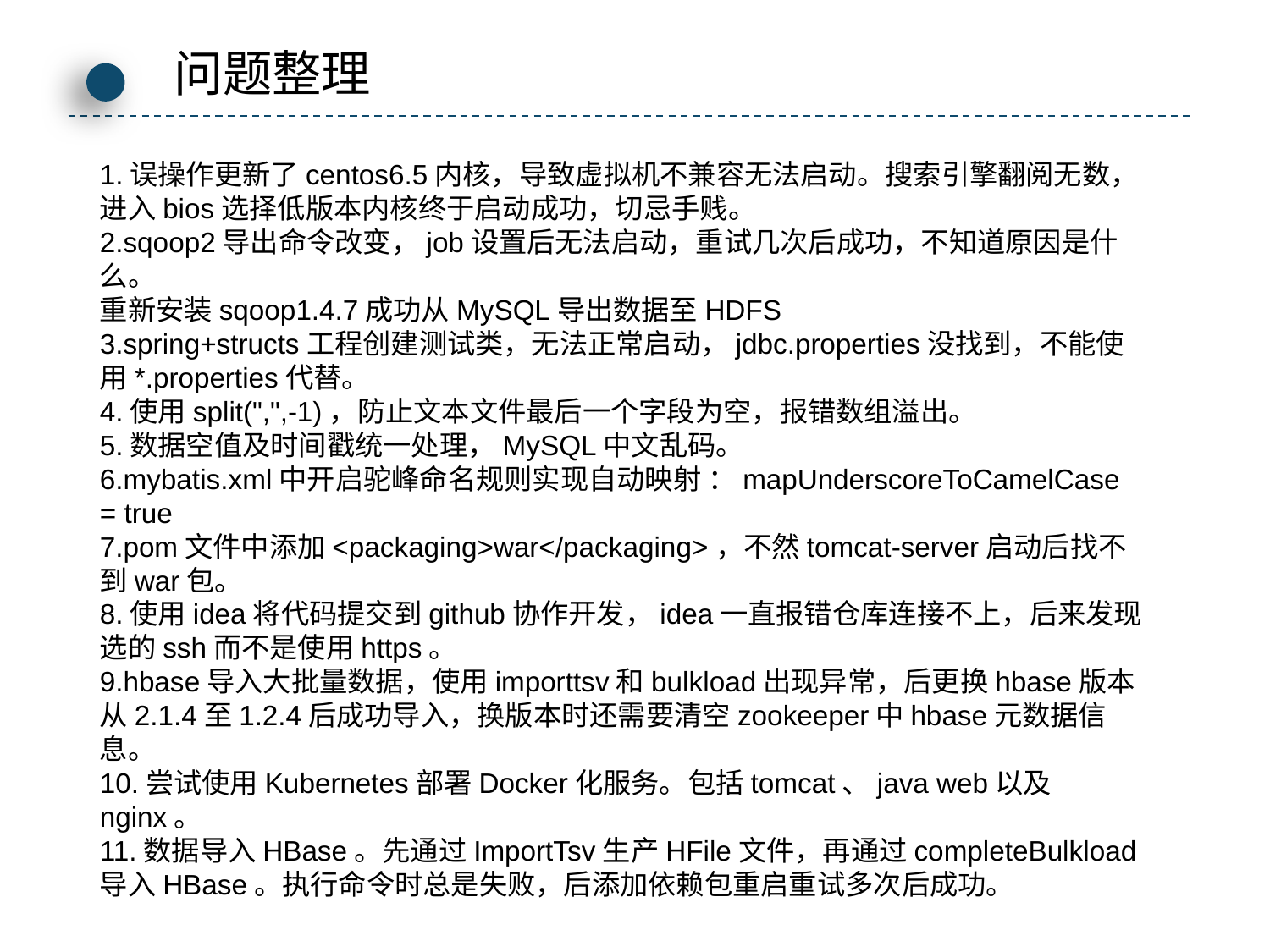

问题整理

1.误操作更新了centos6.5内核，导致虚拟机不兼容无法启动。搜索引擎翻阅无数，进入bios选择低版本内核终于启动成功，切忌手贱。
2.sqoop2导出命令改变，job设置后无法启动，重试几次后成功，不知道原因是什么。
重新安装sqoop1.4.7成功从MySQL导出数据至HDFS
3.spring+structs工程创建测试类，无法正常启动，jdbc.properties没找到，不能使用*.properties代替。
4.使用split(",",-1)，防止文本文件最后一个字段为空，报错数组溢出。
5.数据空值及时间戳统一处理，MySQL中文乱码。
6.mybatis.xml中开启驼峰命名规则实现自动映射 ：mapUnderscoreToCamelCase = true
7.pom文件中添加<packaging>war</packaging>，不然tomcat-server启动后找不到war包。
8.使用idea将代码提交到github协作开发，idea一直报错仓库连接不上，后来发现选的ssh而不是使用https。
9.hbase导入大批量数据，使用importtsv和bulkload出现异常，后更换hbase版本从2.1.4至1.2.4后成功导入，换版本时还需要清空zookeeper中hbase元数据信息。
10.尝试使用Kubernetes部署Docker化服务。包括tomcat、java web以及nginx。
11.数据导入HBase。先通过ImportTsv生产HFile文件，再通过completeBulkload导入HBase。执行命令时总是失败，后添加依赖包重启重试多次后成功。

点击添加文本
点击添加文本
点击添加文本

点击添加文本